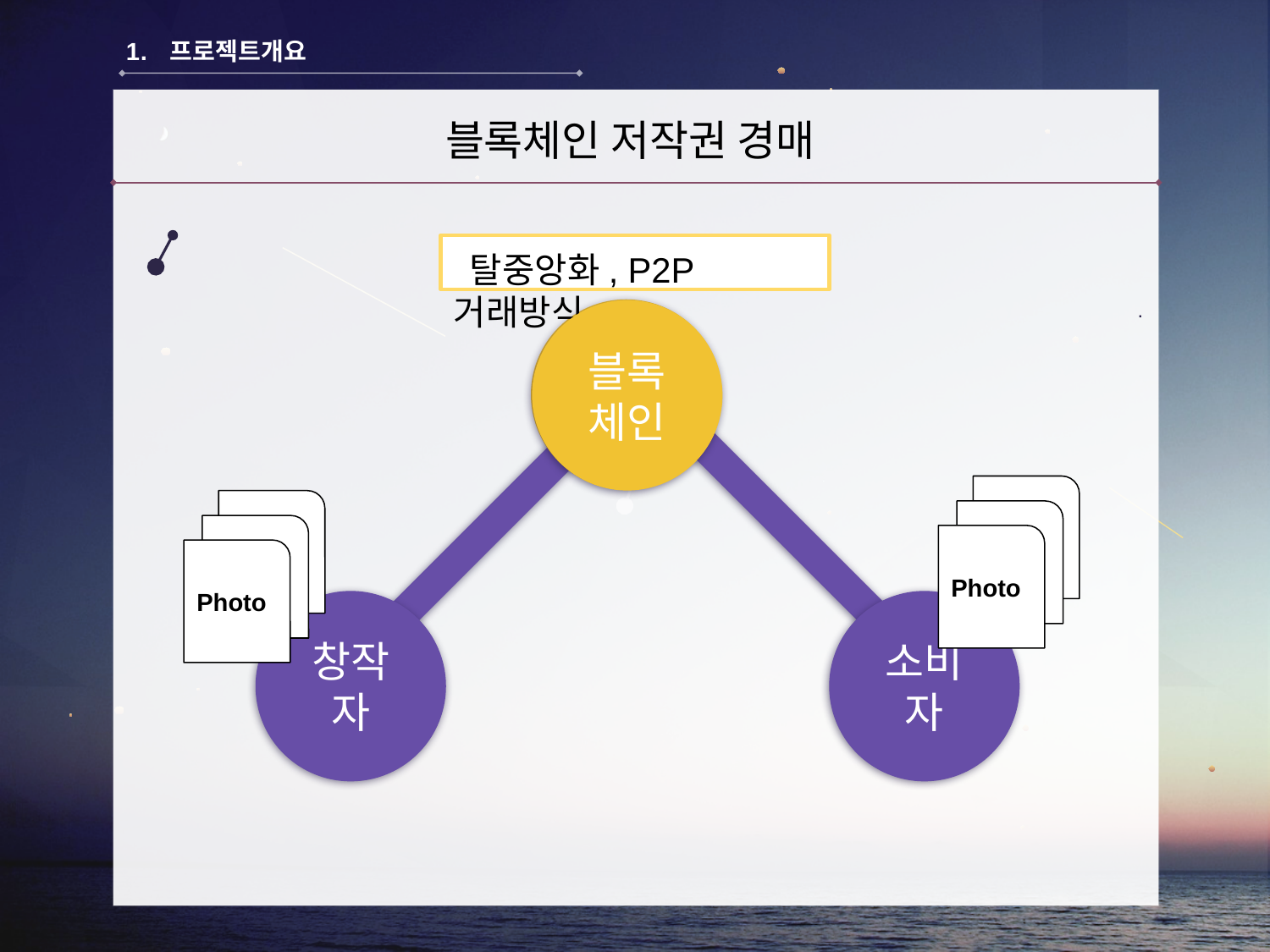

프로젝트개요

·

블록체인 저작권 경매
 탈중앙화, P2P 거래방식
블록
체인
블록
체인
image
image
image
image

Photo
Photo
창작자
소비자